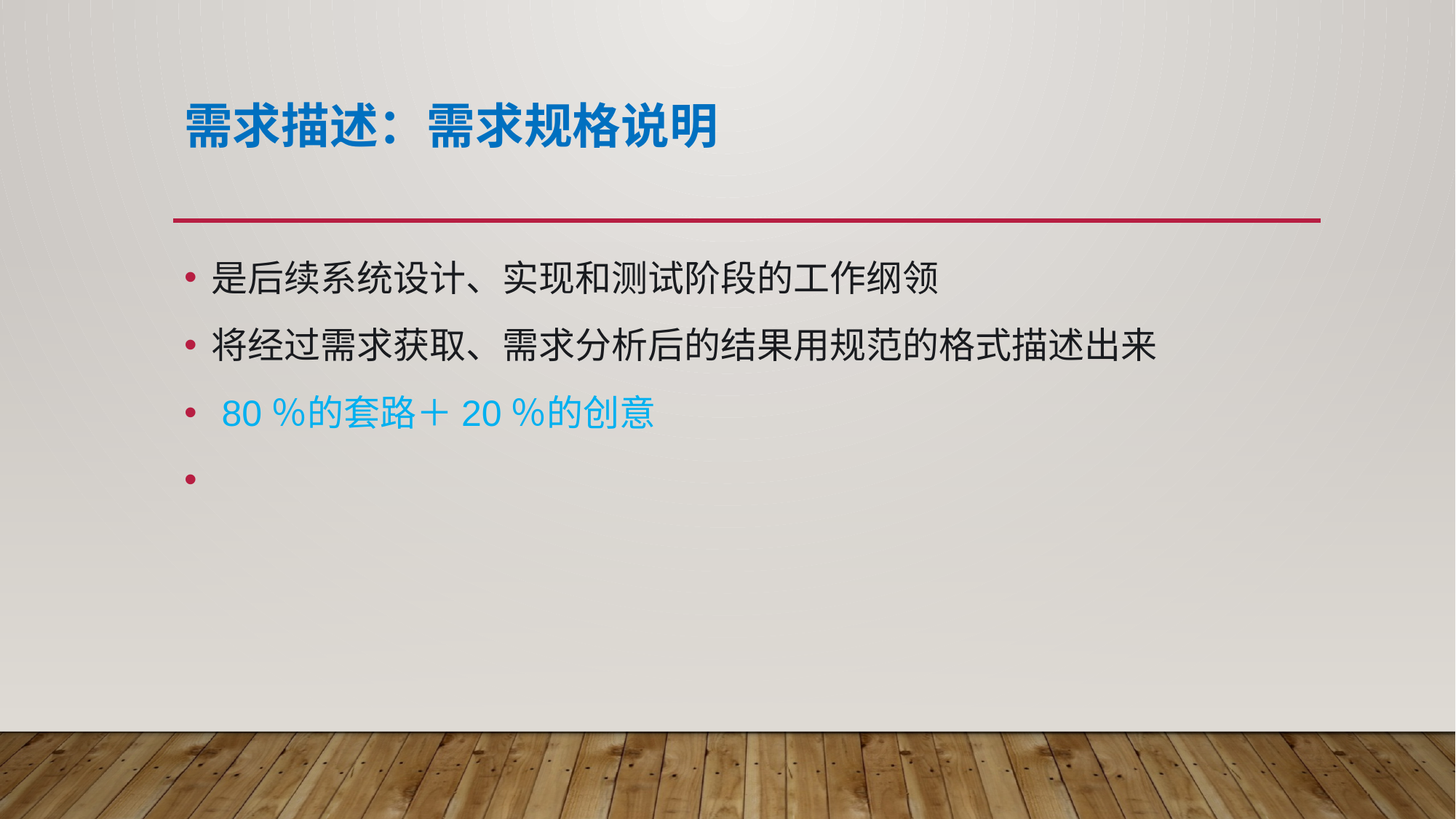

# 需求描述：需求规格说明
是后续系统设计、实现和测试阶段的工作纲领
将经过需求获取、需求分析后的结果用规范的格式描述出来
 80％的套路＋20％的创意